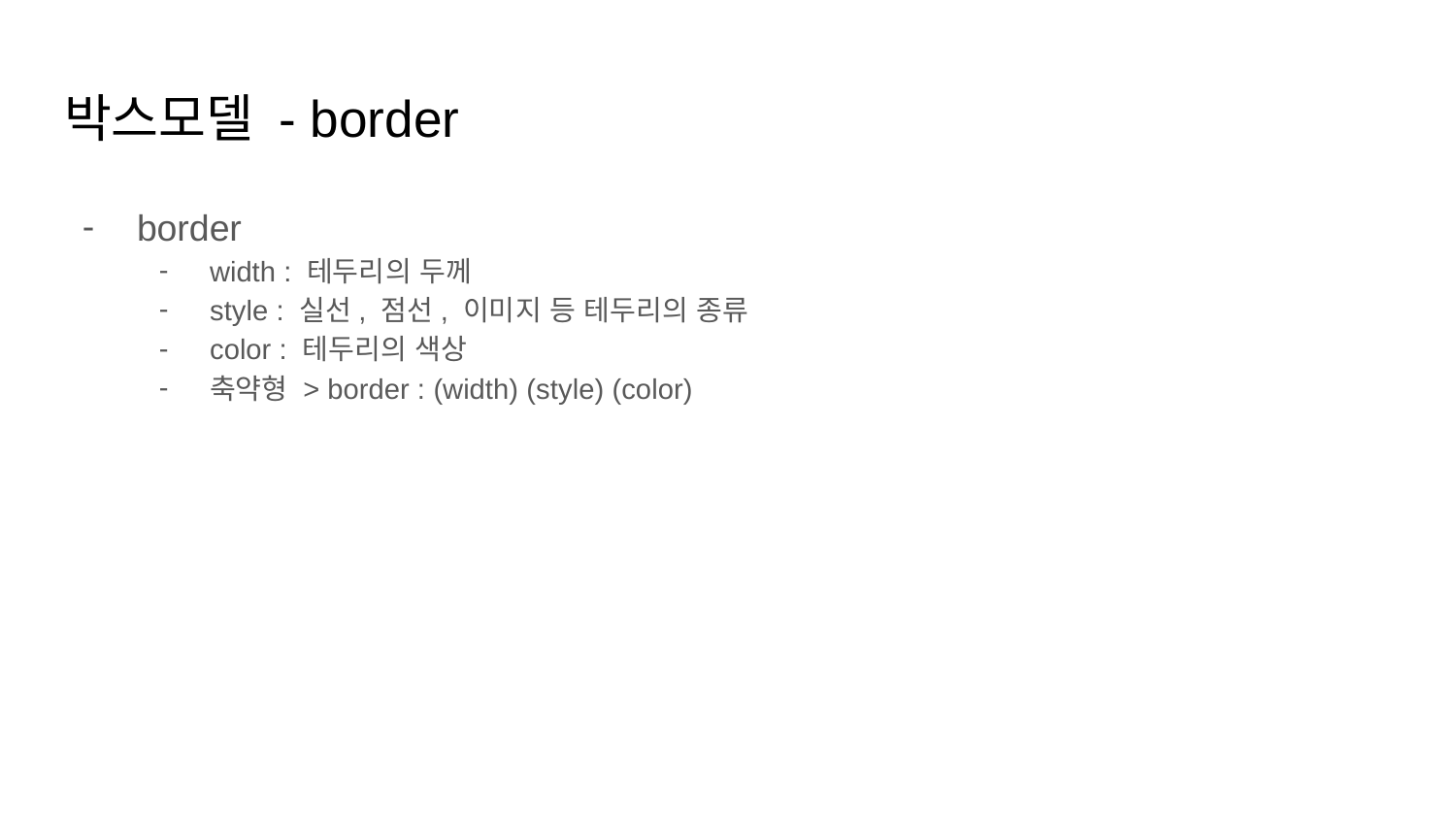

# 박스모델 - border
border
width : 테두리의 두께
style : 실선, 점선, 이미지 등 테두리의 종류
color : 테두리의 색상
축약형 > border : (width) (style) (color)